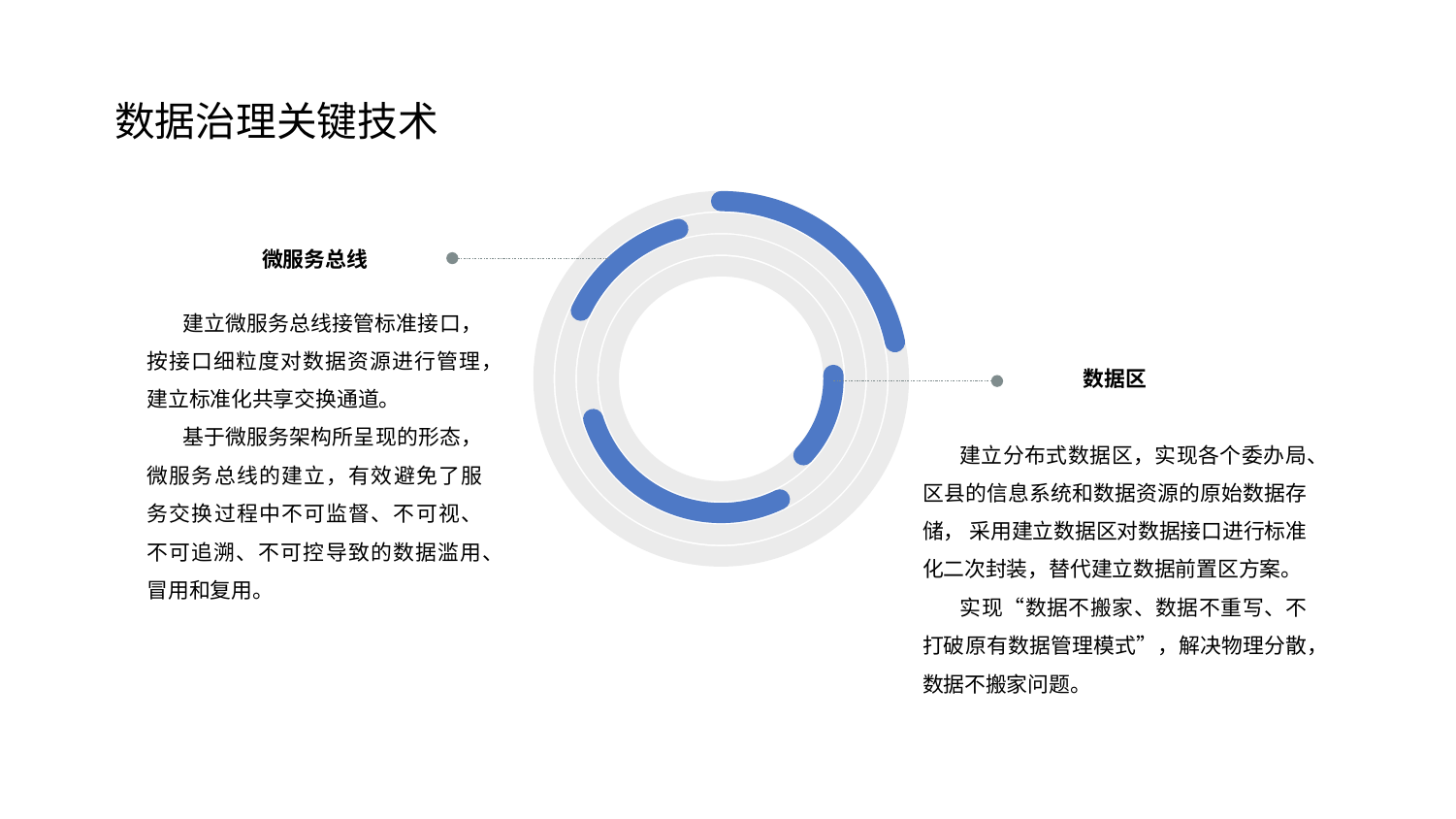

# 数据治理关键技术

微服务总线

      建立微服务总线接管标准接口，按接口细粒度对数据资源进行管理，建立标准化共享交换通道。
      基于微服务架构所呈现的形态，微服务总线的建立，有效避免了服务交换过程中不可监督、不可视、不可追溯、不可控导致的数据滥用、冒用和复用。

数据区

      建立分布式数据区，实现各个委办局、区县的信息系统和数据资源的原始数据存储， 采用建立数据区对数据接口进行标准化二次封装，替代建立数据前置区方案。
      实现“数据不搬家、数据不重写、不打破原有数据管理模式”，解决物理分散，数据不搬家问题。